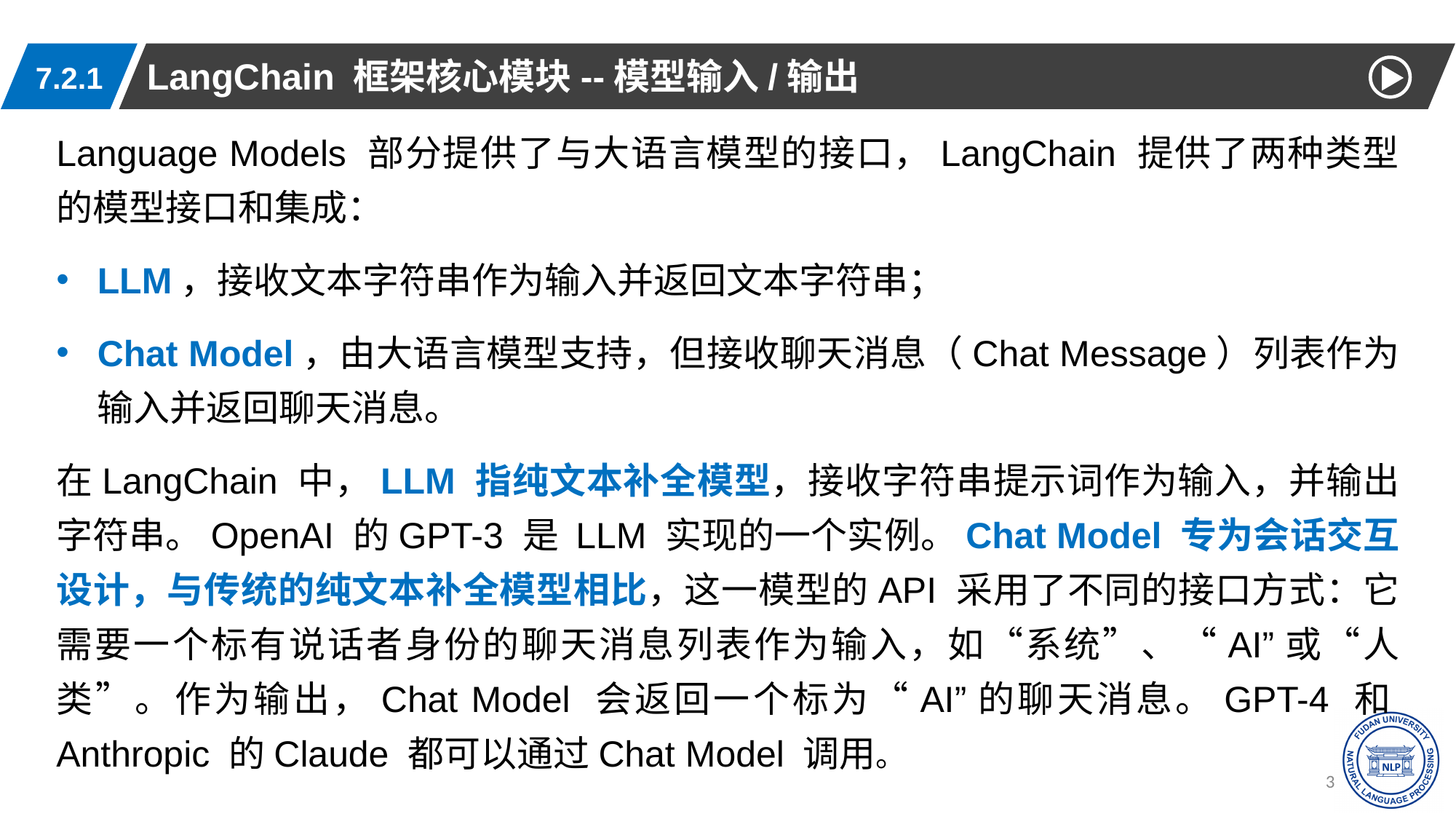

LangChain 框架核心模块--模型输入/输出
7.2.1

Language Models 部分提供了与大语言模型的接口，LangChain 提供了两种类型的模型接口和集成：
LLM，接收文本字符串作为输入并返回文本字符串；
Chat Model，由大语言模型支持，但接收聊天消息（Chat Message）列表作为输入并返回聊天消息。
在LangChain 中，LLM 指纯文本补全模型，接收字符串提示词作为输入，并输出字符串。OpenAI 的GPT-3 是 LLM 实现的一个实例。Chat Model 专为会话交互设计，与传统的纯文本补全模型相比，这一模型的API 采用了不同的接口方式：它需要一个标有说话者身份的聊天消息列表作为输入，如“系统”、“AI”或“人类”。作为输出，Chat Model 会返回一个标为“AI”的聊天消息。GPT-4 和Anthropic 的Claude 都可以通过Chat Model 调用。
36